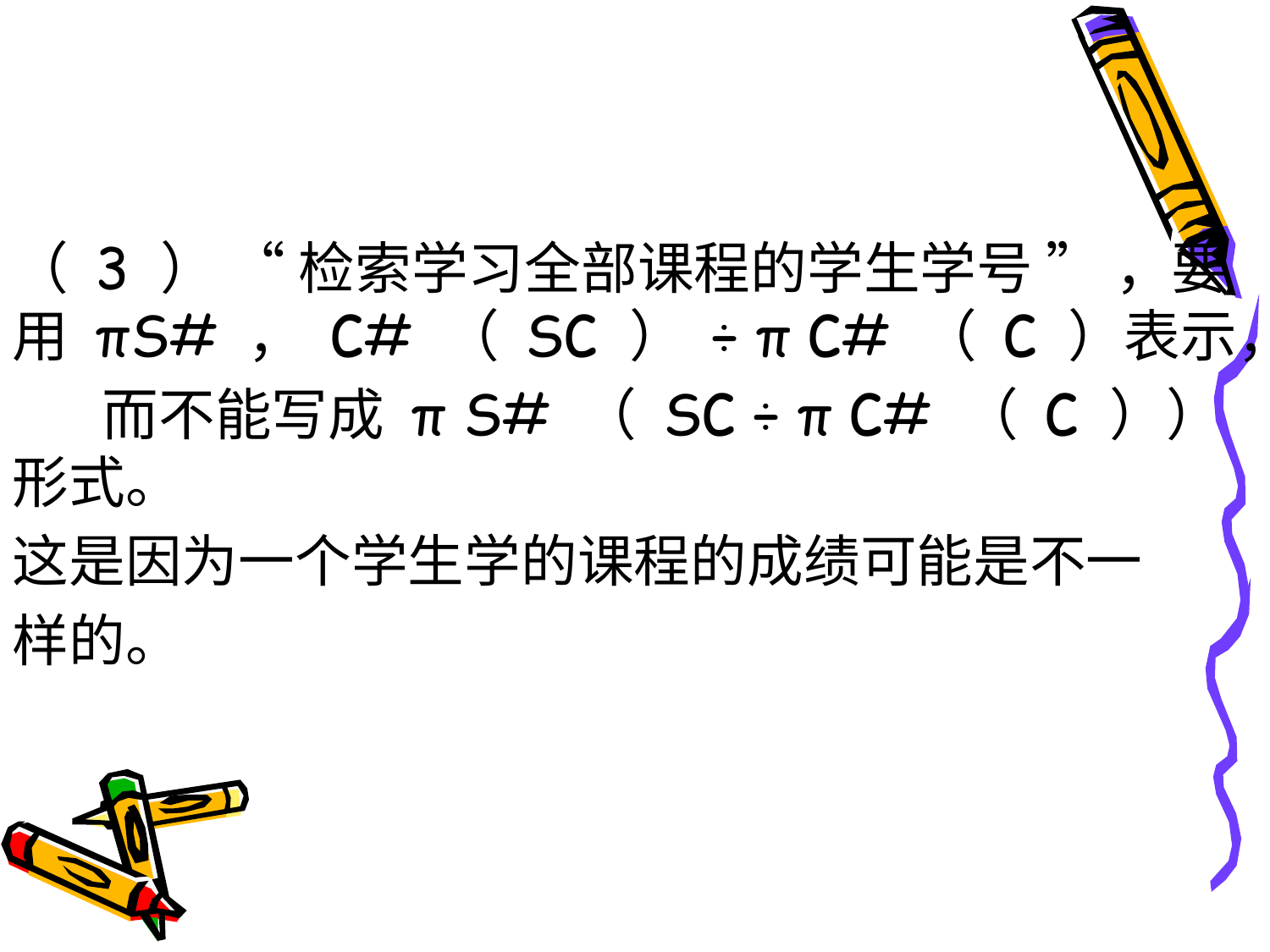

#
（ 3 ） “ 检索学习全部课程的学生学号 ” ，要用 πS# ， C# （ SC ） ÷ π C# （ C ）表示，
      而不能写成 π S# （ SC ÷ π C# （ C ））形式。
这是因为一个学生学的课程的成绩可能是不一
样的。